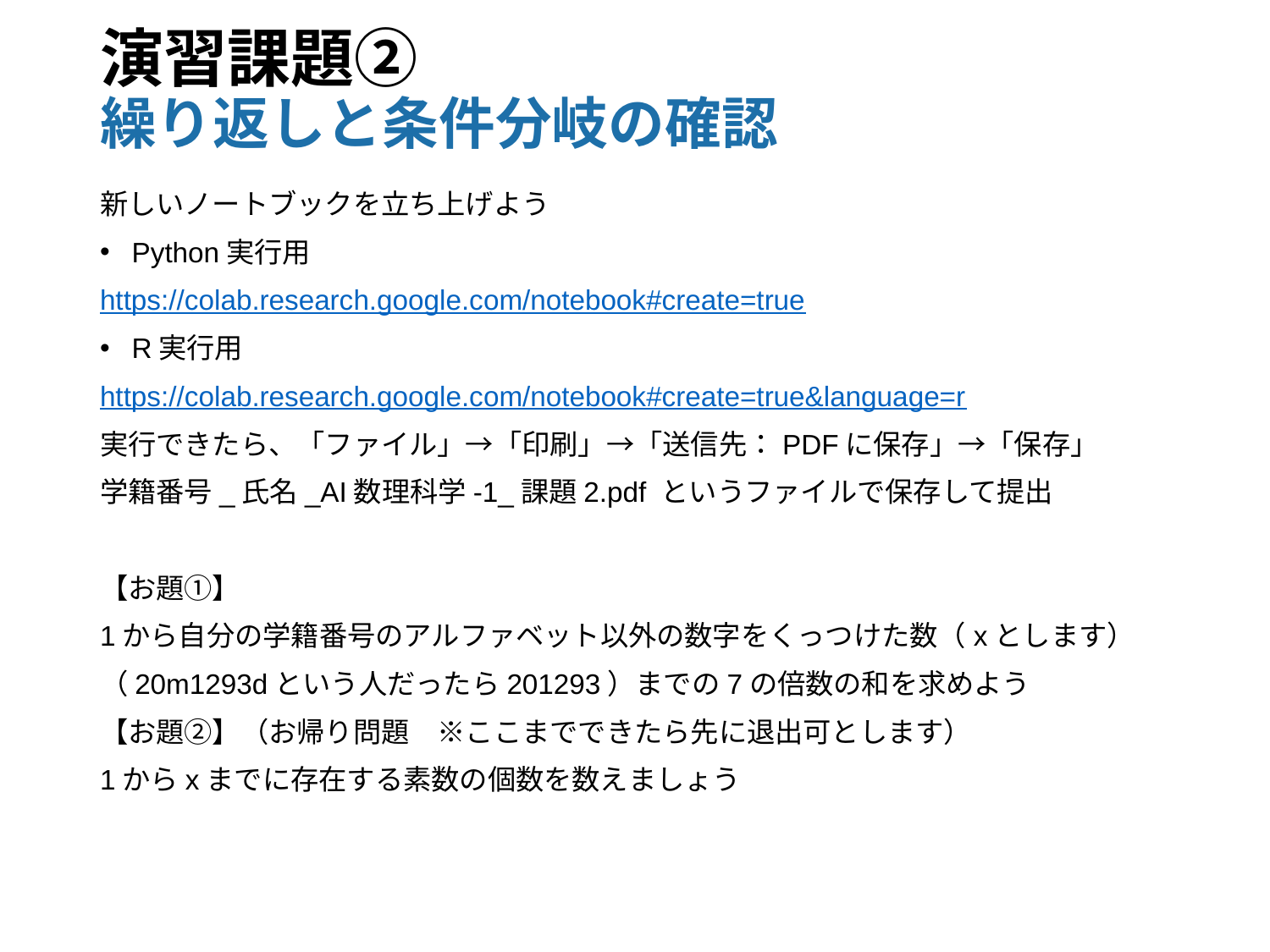

# 演習課題② 繰り返しと条件分岐の確認
新しいノートブックを立ち上げよう
Python実行用
https://colab.research.google.com/notebook#create=true
R実行用
https://colab.research.google.com/notebook#create=true&language=r
実行できたら、「ファイル」→「印刷」→「送信先：PDFに保存」→「保存」
学籍番号_氏名_AI数理科学-1_課題2.pdf というファイルで保存して提出

【お題①】
1から自分の学籍番号のアルファベット以外の数字をくっつけた数（xとします）
（20m1293dという人だったら201293）までの7の倍数の和を求めよう
【お題②】（お帰り問題　※ここまでできたら先に退出可とします）
1からxまでに存在する素数の個数を数えましょう